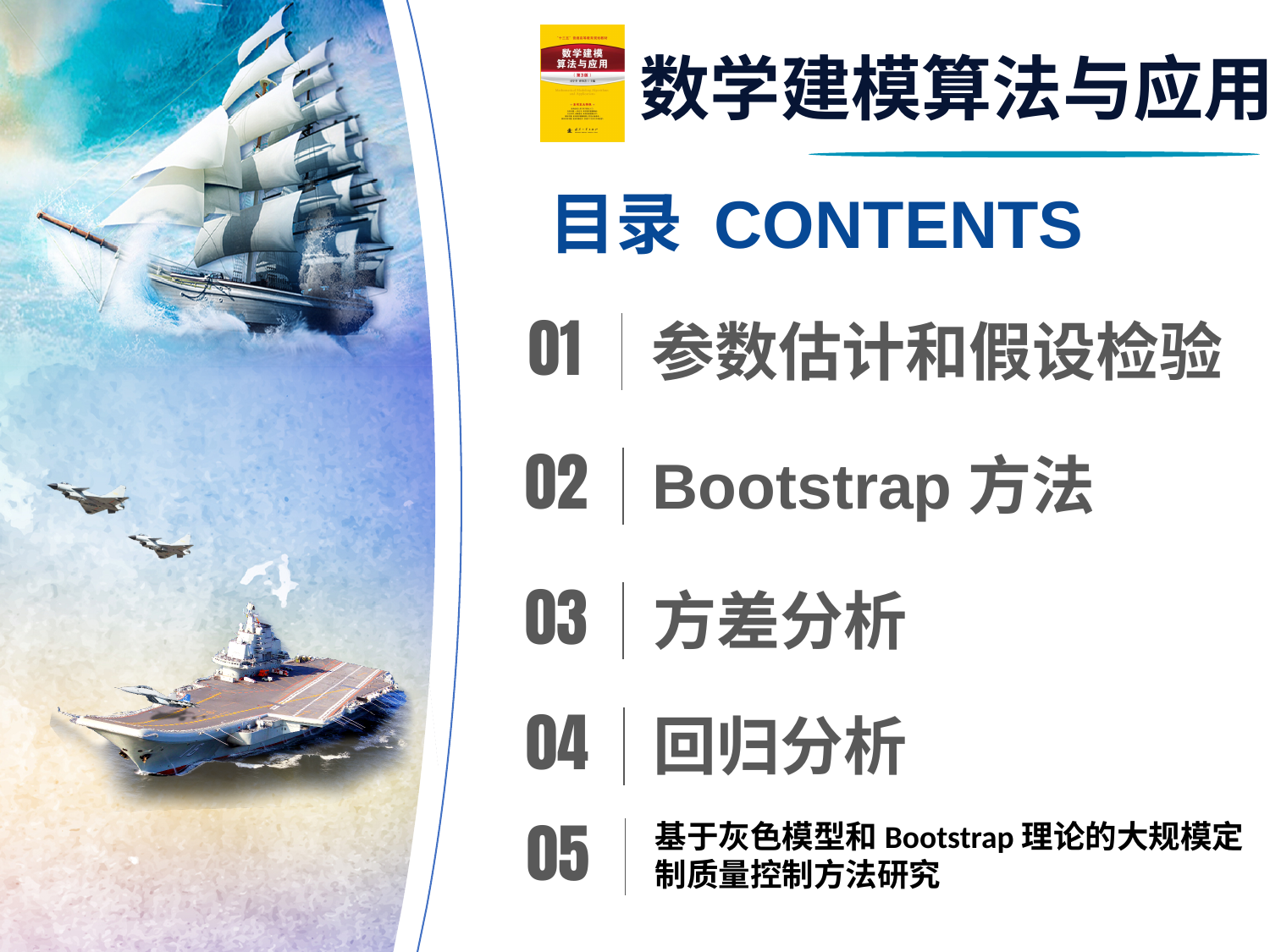

目录 CONTENTS
01
参数估计和假设检验
02
Bootstrap方法
03
方差分析
04
回归分析
05
基于灰色模型和Bootstrap理论的大规模定制质量控制方法研究